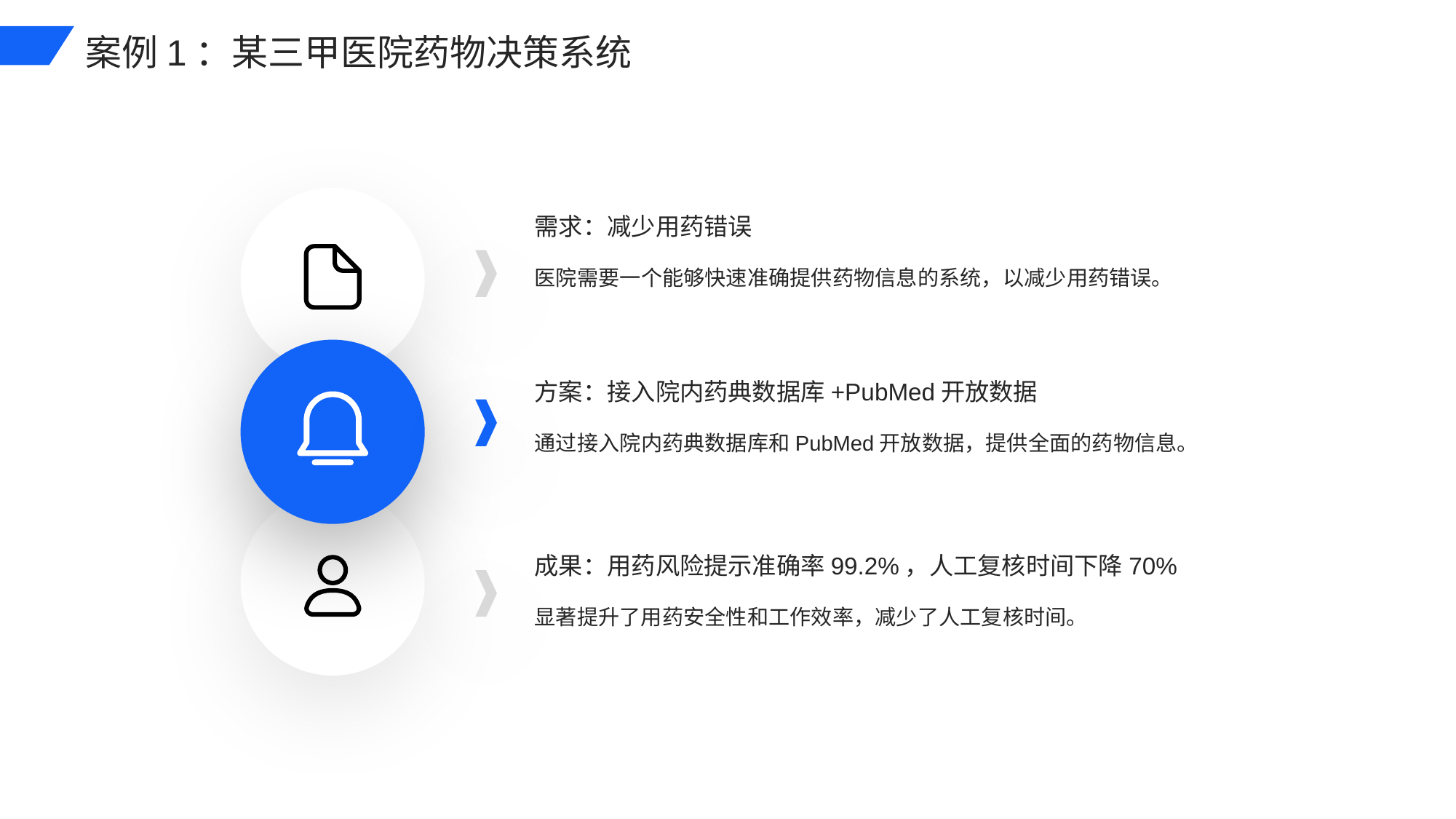

案例1：某三甲医院药物决策系统

需求：减少用药错误

医院需要一个能够快速准确提供药物信息的系统，以减少用药错误。

方案：接入院内药典数据库+PubMed开放数据

通过接入院内药典数据库和PubMed开放数据，提供全面的药物信息。

成果：用药风险提示准确率99.2%，人工复核时间下降70%

显著提升了用药安全性和工作效率，减少了人工复核时间。